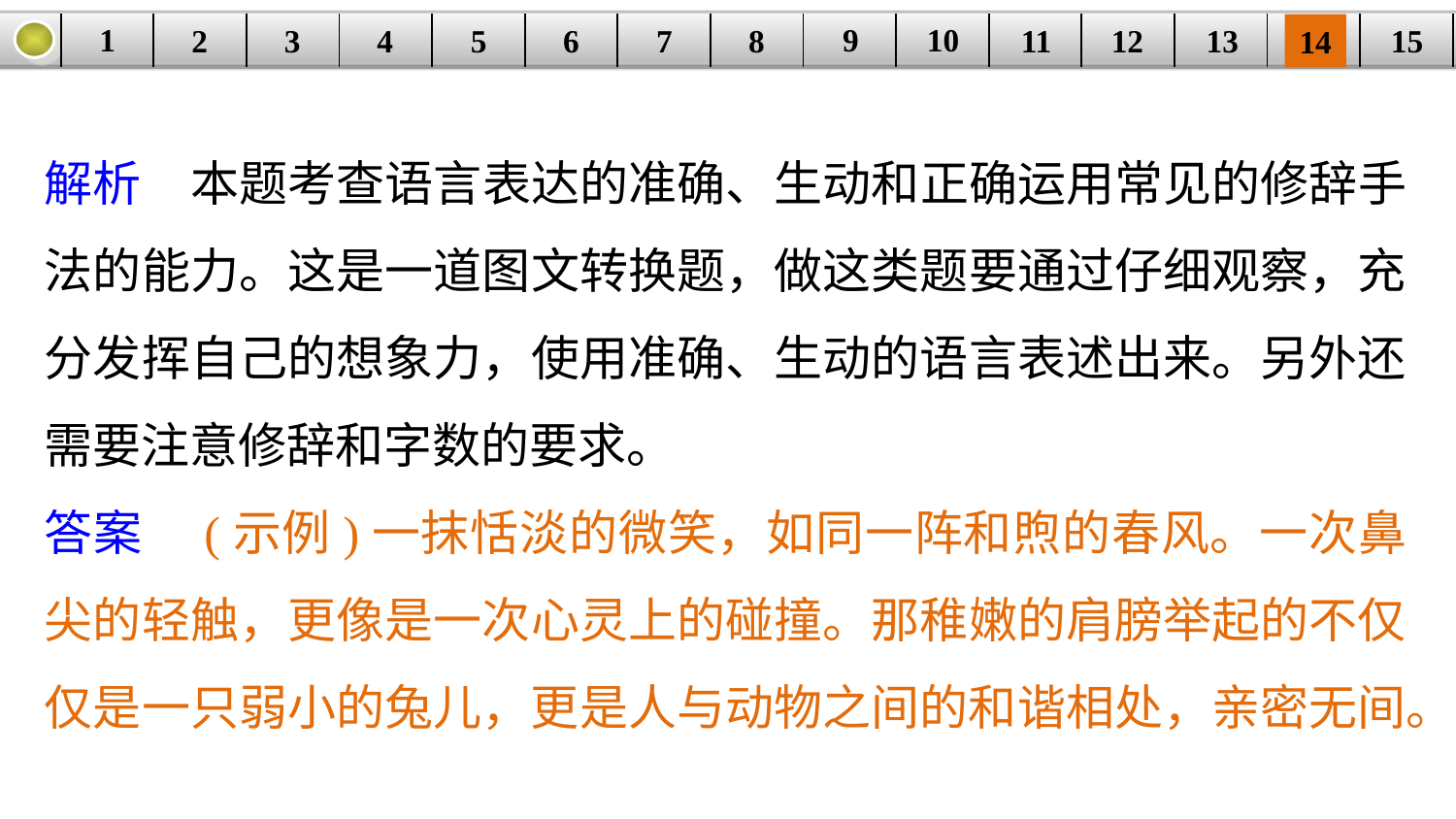

9
10
1
3
4
5
6
8
11
2
12
15
|  |  |  |  |  |  |  |  |  |  |  |  |  |  |  |
| --- | --- | --- | --- | --- | --- | --- | --- | --- | --- | --- | --- | --- | --- | --- |
7
13
14

解析　本题考查语言表达的准确、生动和正确运用常见的修辞手法的能力。这是一道图文转换题，做这类题要通过仔细观察，充分发挥自己的想象力，使用准确、生动的语言表述出来。另外还需要注意修辞和字数的要求。
答案　(示例)一抹恬淡的微笑，如同一阵和煦的春风。一次鼻尖的轻触，更像是一次心灵上的碰撞。那稚嫩的肩膀举起的不仅仅是一只弱小的兔儿，更是人与动物之间的和谐相处，亲密无间。